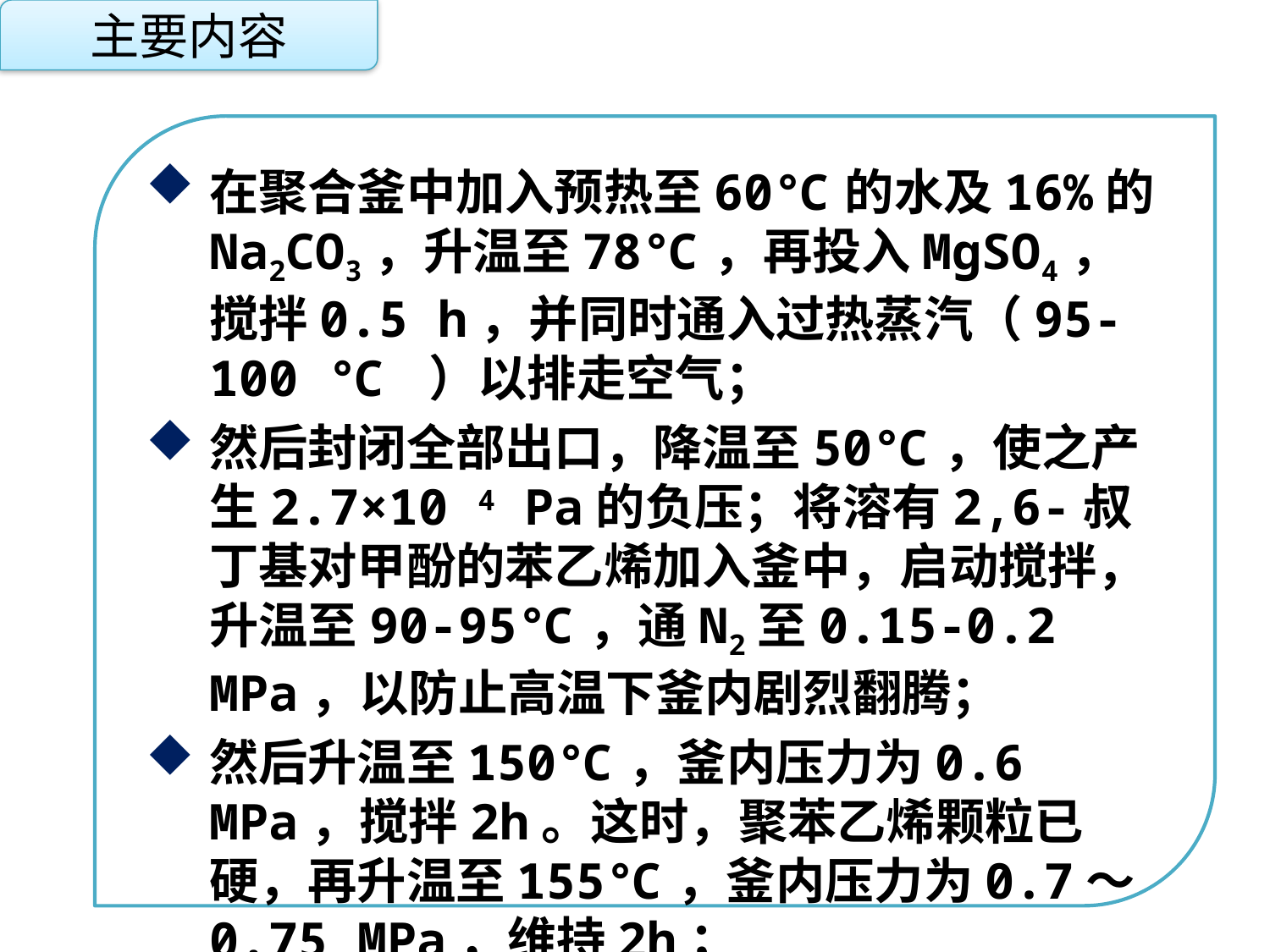

主要内容
在聚合釜中加入预热至60℃的水及16%的Na2CO3，升温至78℃，再投入MgSO4，搅拌0.5 h，并同时通入过热蒸汽（95-100 ℃ ）以排走空气；
然后封闭全部出口，降温至50℃，使之产生2.7×10 4 Pa的负压；将溶有2,6-叔丁基对甲酚的苯乙烯加入釜中，启动搅拌，升温至90-95℃，通N2至0.15-0.2 MPa，以防止高温下釜内剧烈翻腾；
然后升温至150℃，釜内压力为0.6 MPa，搅拌2h。这时，聚苯乙烯颗粒已硬，再升温至155℃，釜内压力为0.7～0.75 MPa，维持2h；
点击添加文本
点击添加文本
点击添加文本
点击添加文本